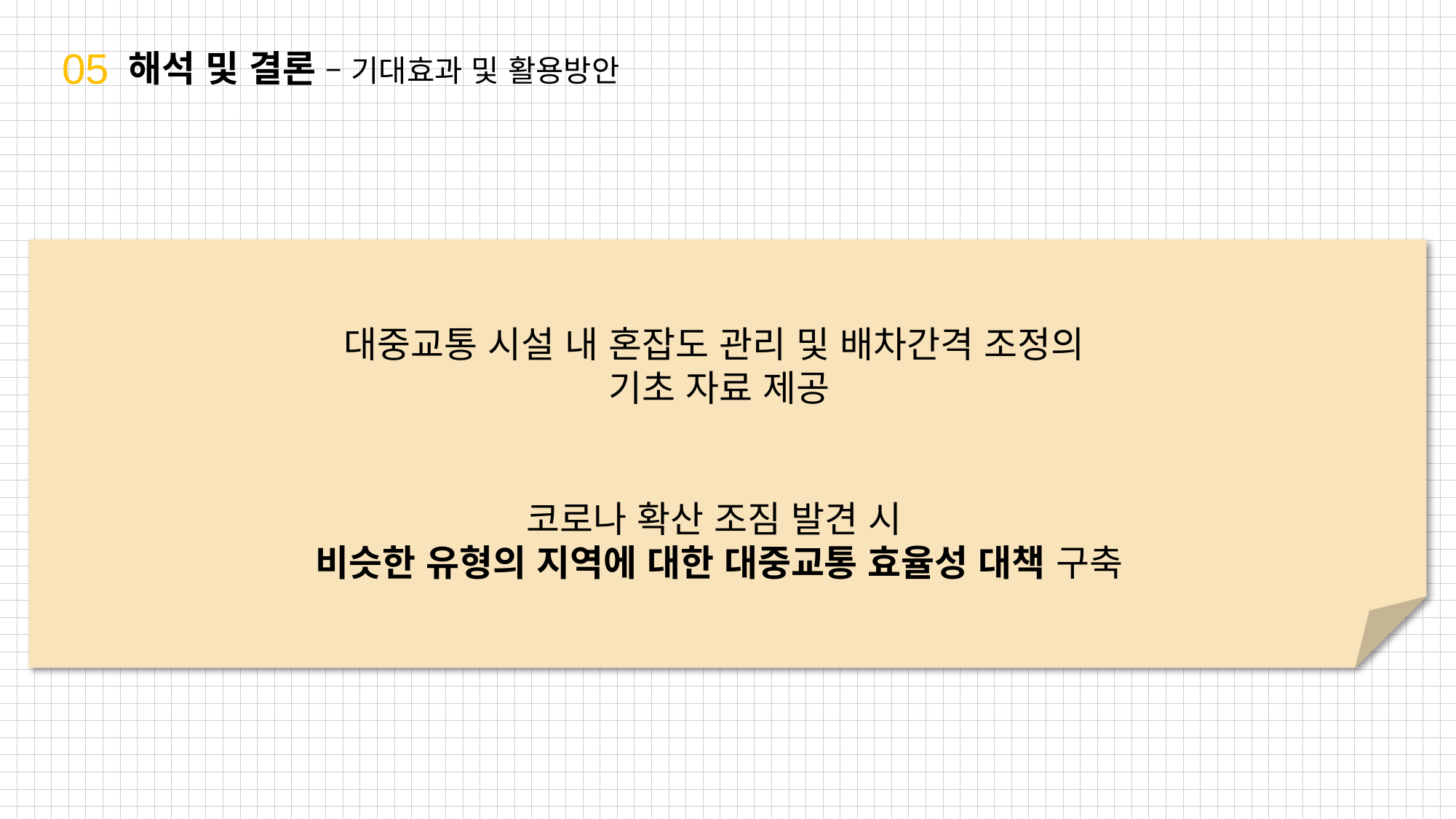

05
해석 및 결론 – 기대효과 및 활용방안

대중교통 시설 내 혼잡도 관리 및 배차간격 조정의
기초 자료 제공

코로나 확산 조짐 발견 시
비슷한 유형의 지역에 대한 대중교통 효율성 대책 구축